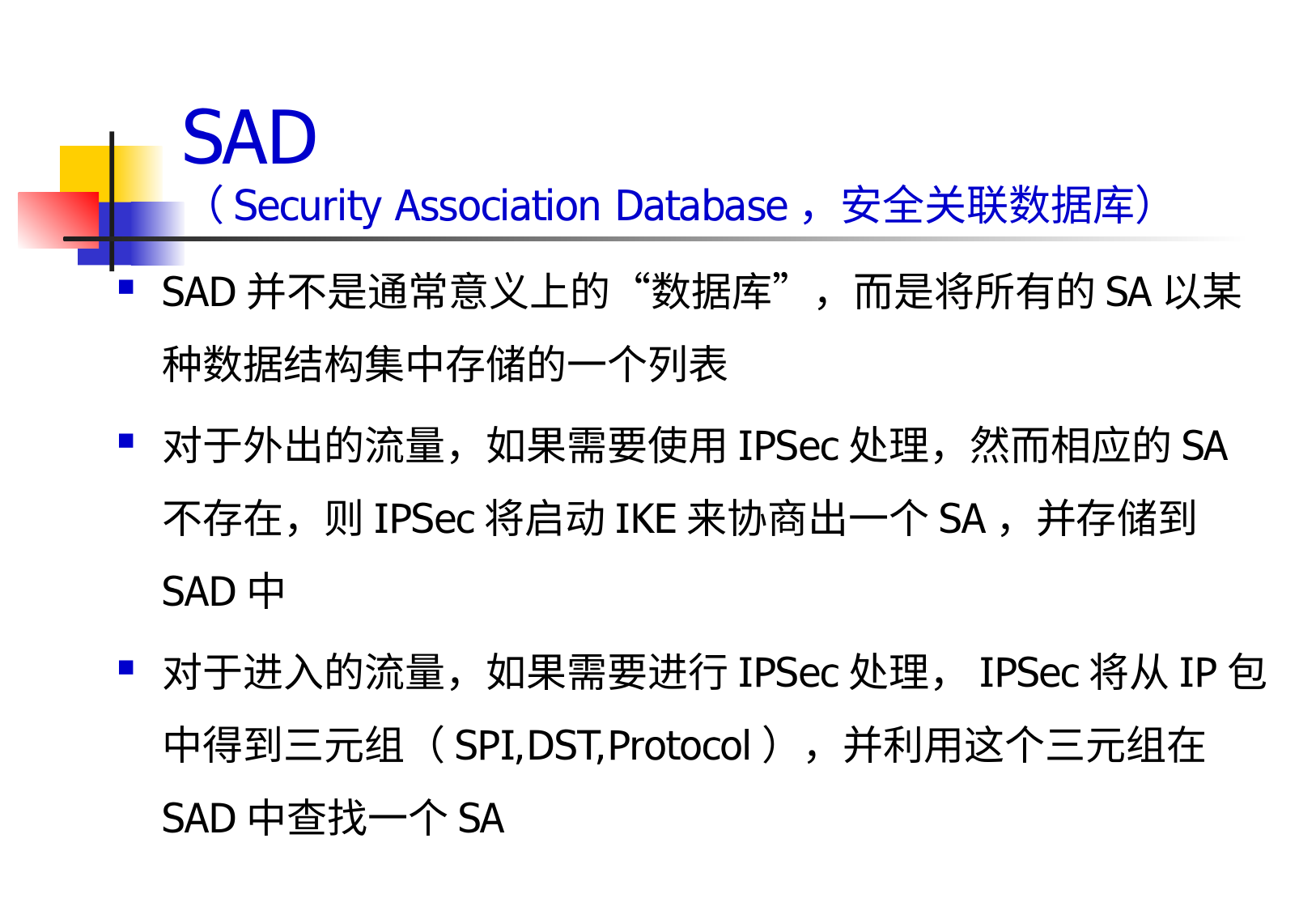

# SAD （Security Association Database，安全关联数据库）
SAD并不是通常意义上的“数据库”，而是将所有的SA以某种数据结构集中存储的一个列表
对于外出的流量，如果需要使用IPSec处理，然而相应的SA不存在，则IPSec将启动IKE来协商出一个SA，并存储到SAD中
对于进入的流量，如果需要进行IPSec处理，IPSec将从IP包中得到三元组（SPI,DST,Protocol），并利用这个三元组在SAD中查找一个SA